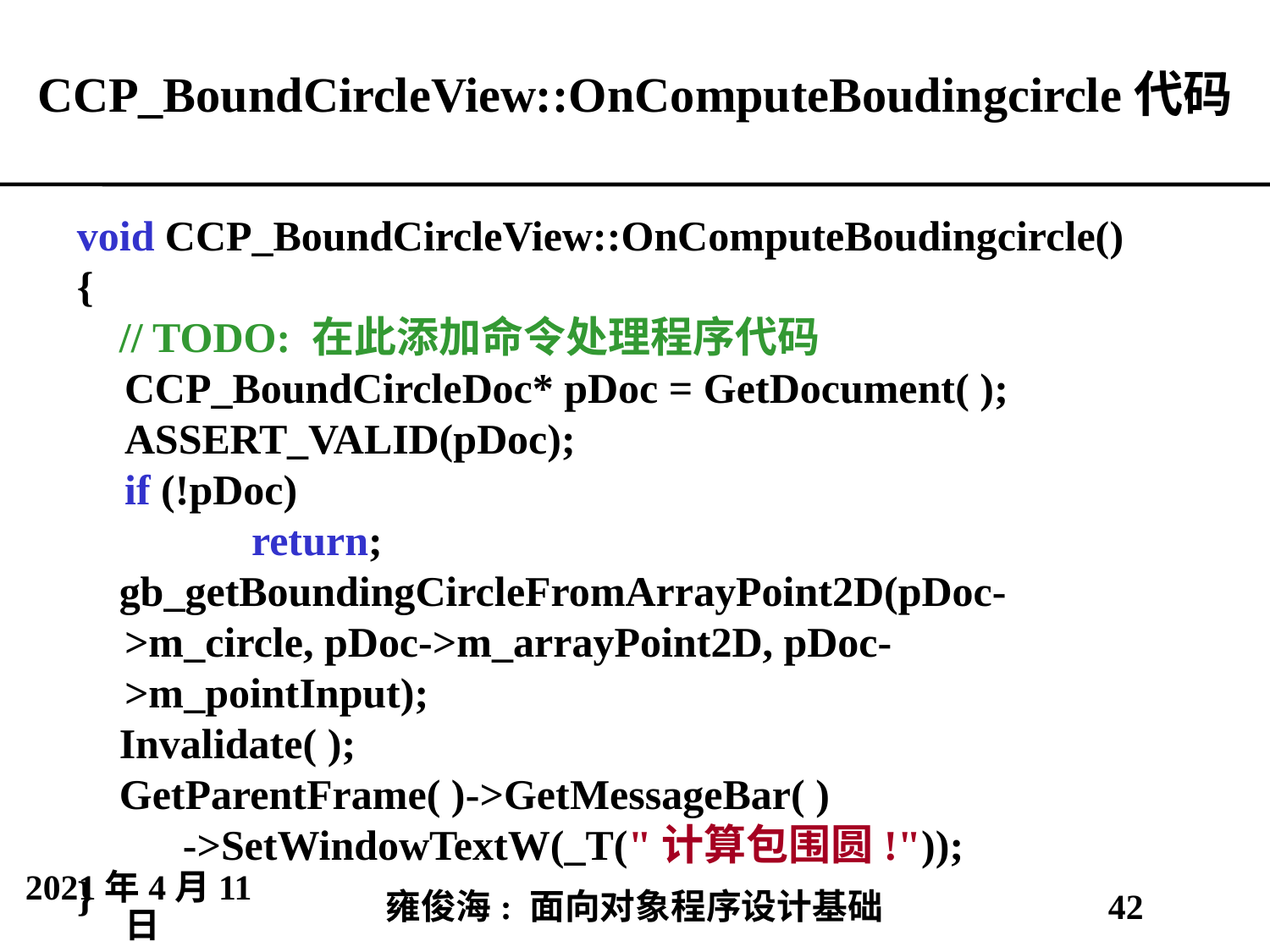

# CCP_BoundCircleView::OnComputeBoudingcircle代码

void CCP_BoundCircleView::OnComputeBoudingcircle()
{
    // TODO: 在此添加命令处理程序代码
	CCP_BoundCircleDoc* pDoc = GetDocument( );
	ASSERT_VALID(pDoc);
	if (!pDoc)
		return;
    gb_getBoundingCircleFromArrayPoint2D(pDoc->m_circle, pDoc->m_arrayPoint2D, pDoc->m_pointInput);
    Invalidate( );
    GetParentFrame( )->GetMessageBar( )
          ->SetWindowTextW(_T("计算包围圆!"));
}
2021年4月11日
雍俊海: 面向对象程序设计基础
42